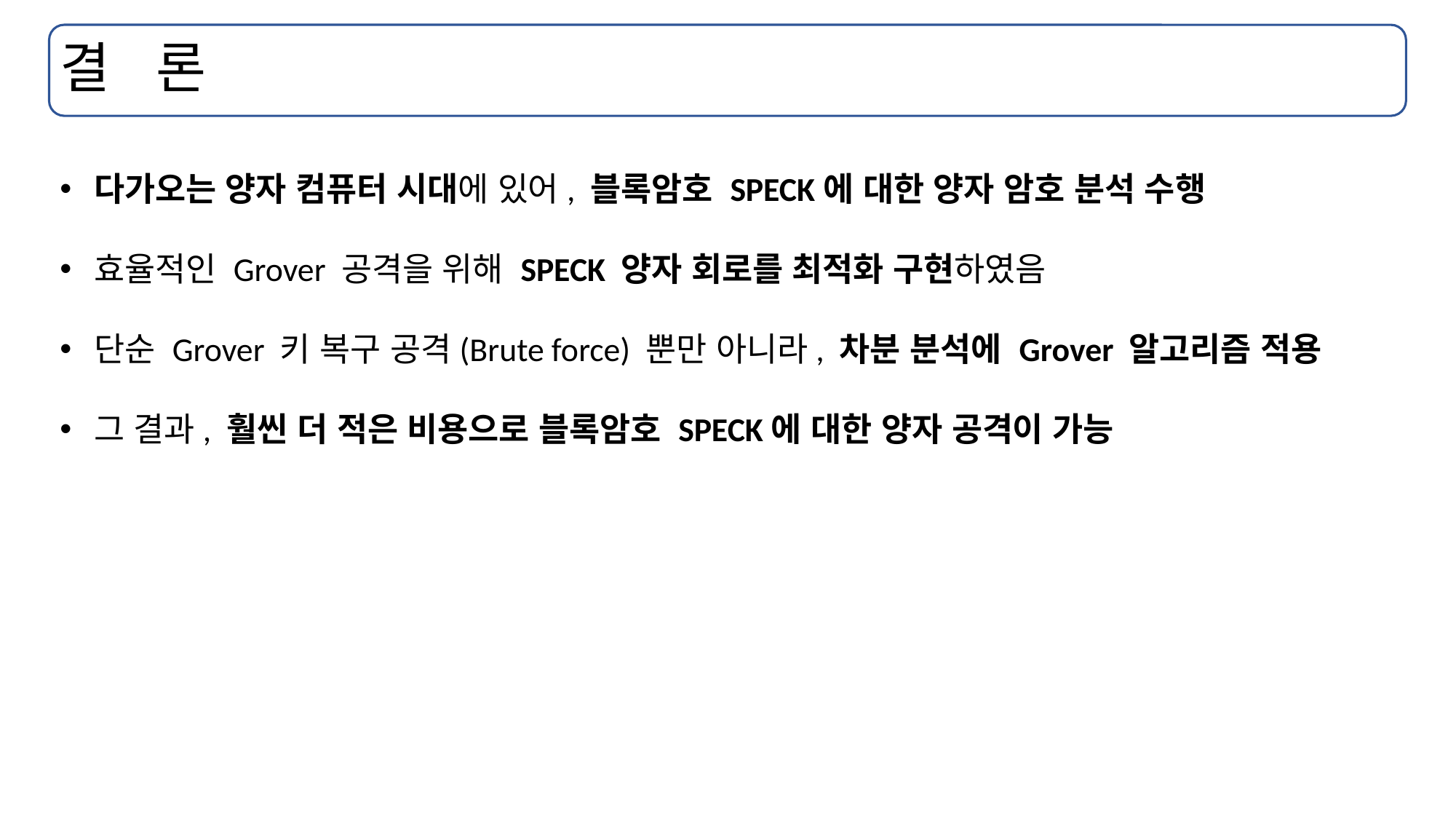

# 결   론
다가오는 양자 컴퓨터 시대에 있어, 블록암호 SPECK에 대한 양자 암호 분석 수행

효율적인 Grover 공격을 위해 SPECK 양자 회로를 최적화 구현하였음

단순 Grover 키 복구 공격(Brute force) 뿐만 아니라, 차분 분석에 Grover 알고리즘 적용

그 결과, 훨씬 더 적은 비용으로 블록암호 SPECK에 대한 양자 공격이 가능